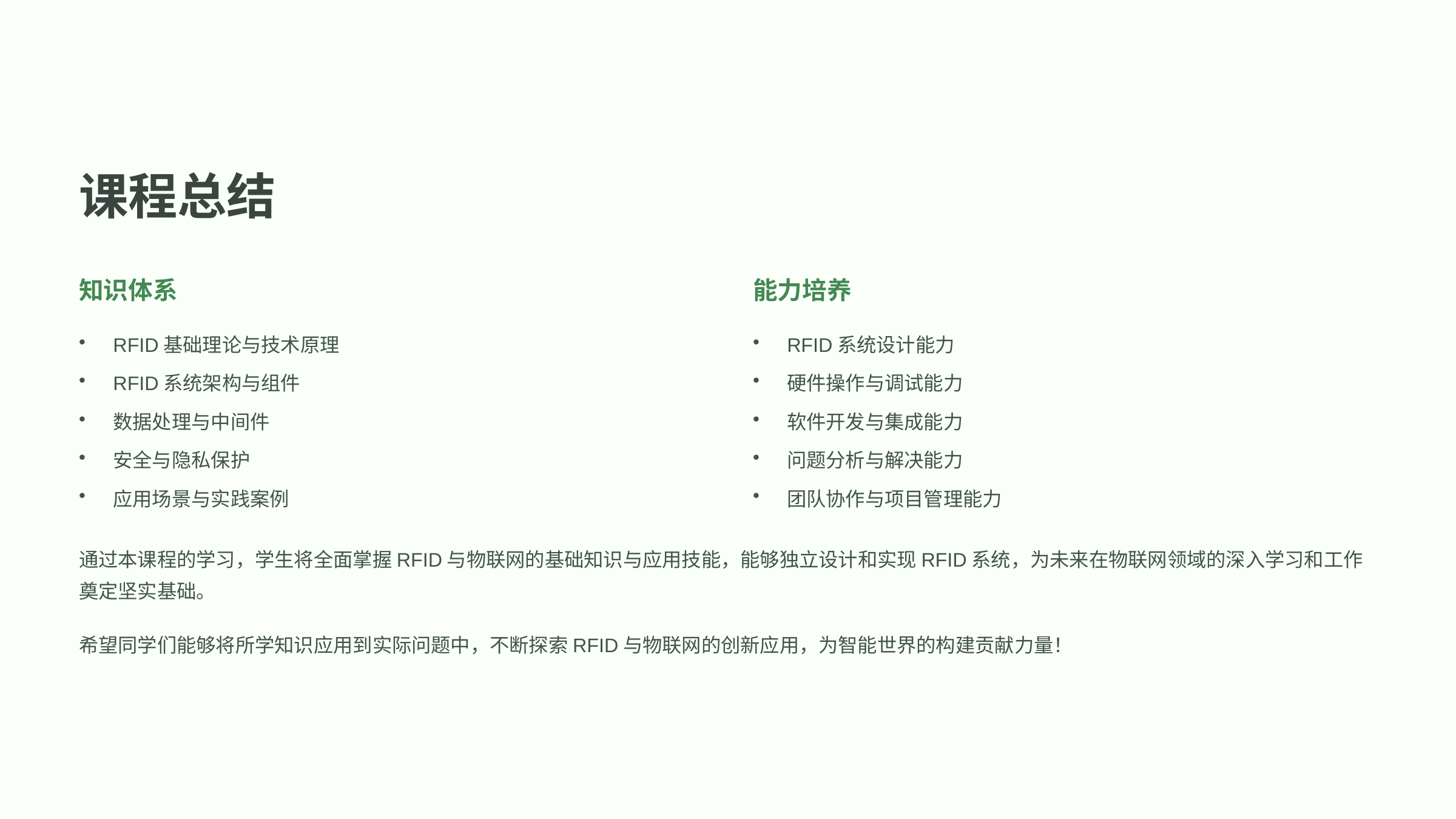

课程总结
知识体系
能力培养
RFID基础理论与技术原理
RFID系统设计能力
RFID系统架构与组件
硬件操作与调试能力
数据处理与中间件
软件开发与集成能力
安全与隐私保护
问题分析与解决能力
应用场景与实践案例
团队协作与项目管理能力
通过本课程的学习，学生将全面掌握RFID与物联网的基础知识与应用技能，能够独立设计和实现RFID系统，为未来在物联网领域的深入学习和工作奠定坚实基础。
希望同学们能够将所学知识应用到实际问题中，不断探索RFID与物联网的创新应用，为智能世界的构建贡献力量！